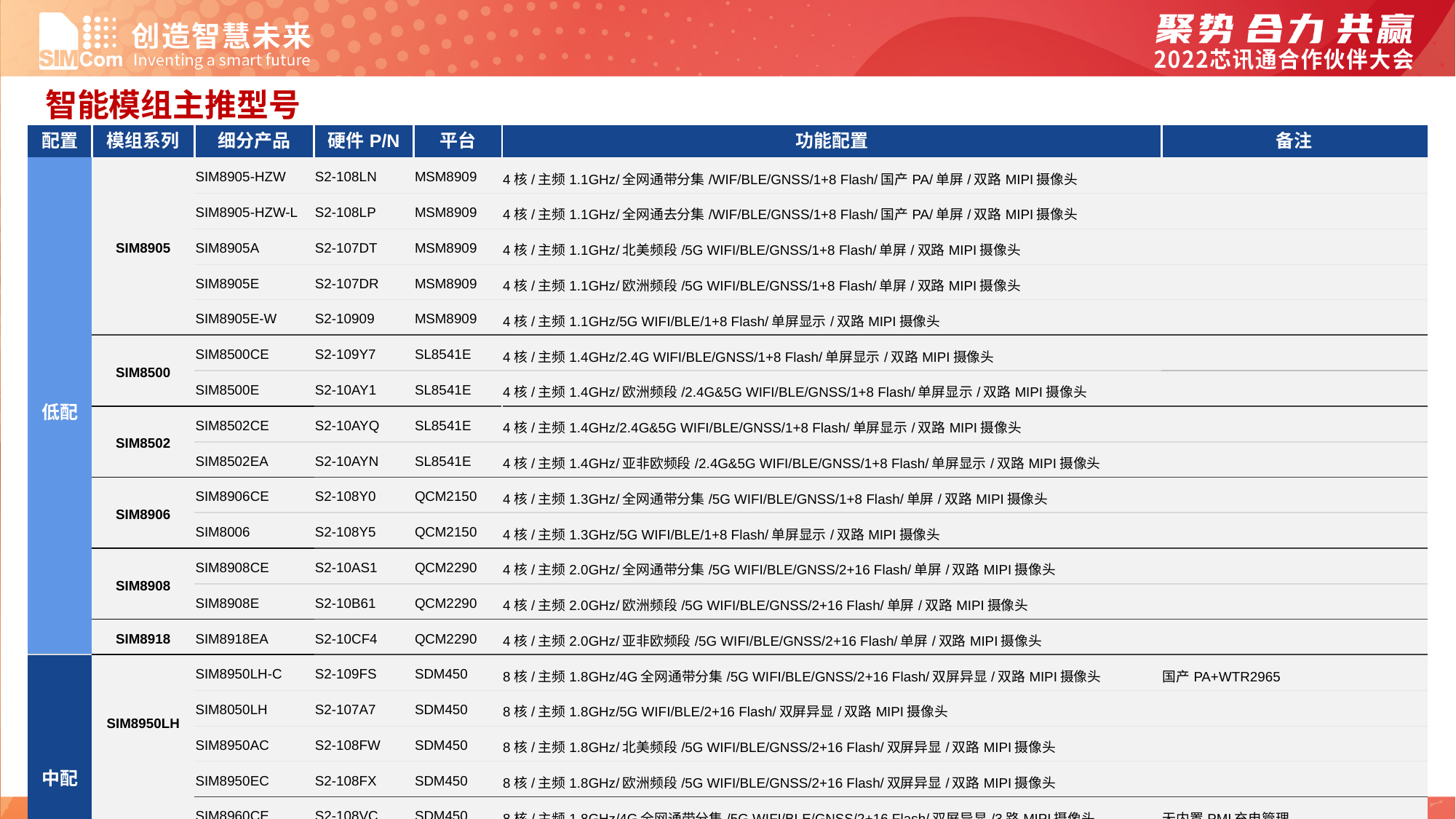

智能模组主推型号
| 配置 | 模组系列 | 细分产品 | 硬件P/N | 平台 | 功能配置 | 备注 |
| --- | --- | --- | --- | --- | --- | --- |
| 低配 | SIM8905 | SIM8905-HZW | S2-108LN | MSM8909 | 4核/主频1.1GHz/全网通带分集/WIF/BLE/GNSS/1+8 Flash/国产PA/单屏/双路MIPI摄像头 |  |
|  |  | SIM8905-HZW-L | S2-108LP | MSM8909 | 4核/主频1.1GHz/全网通去分集/WIF/BLE/GNSS/1+8 Flash/国产PA/单屏/双路MIPI摄像头 |  |
|  |  | SIM8905A | S2-107DT | MSM8909 | 4核/主频1.1GHz/北美频段/5G WIFI/BLE/GNSS/1+8 Flash/单屏/双路MIPI摄像头 |  |
|  |  | SIM8905E | S2-107DR | MSM8909 | 4核/主频1.1GHz/欧洲频段/5G WIFI/BLE/GNSS/1+8 Flash/单屏/双路MIPI摄像头 |  |
|  |  | SIM8905E-W | S2-10909 | MSM8909 | 4核/主频1.1GHz/5G WIFI/BLE/1+8 Flash/单屏显示/双路MIPI摄像头 |  |
|  | SIM8500 | SIM8500CE | S2-109Y7 | SL8541E | 4核/主频1.4GHz/2.4G WIFI/BLE/GNSS/1+8 Flash/单屏显示/双路MIPI摄像头 |  |
|  |  | SIM8500E | S2-10AY1 | SL8541E | 4核/主频1.4GHz/欧洲频段/2.4G&5G WIFI/BLE/GNSS/1+8 Flash/单屏显示/双路MIPI摄像头 |  |
|  | SIM8502 | SIM8502CE | S2-10AYQ | SL8541E | 4核/主频1.4GHz/2.4G&5G WIFI/BLE/GNSS/1+8 Flash/单屏显示/双路MIPI摄像头 |  |
|  |  | SIM8502EA | S2-10AYN | SL8541E | 4核/主频1.4GHz/亚非欧频段/2.4G&5G WIFI/BLE/GNSS/1+8 Flash/单屏显示/双路MIPI摄像头 |  |
|  | SIM8906 | SIM8906CE | S2-108Y0 | QCM2150 | 4核/主频1.3GHz/全网通带分集/5G WIFI/BLE/GNSS/1+8 Flash/单屏/双路MIPI摄像头 |  |
|  |  | SIM8006 | S2-108Y5 | QCM2150 | 4核/主频1.3GHz/5G WIFI/BLE/1+8 Flash/单屏显示/双路MIPI摄像头 |  |
|  | SIM8908 | SIM8908CE | S2-10AS1 | QCM2290 | 4核/主频2.0GHz/全网通带分集/5G WIFI/BLE/GNSS/2+16 Flash/单屏/双路MIPI摄像头 |  |
|  |  | SIM8908E | S2-10B61 | QCM2290 | 4核/主频2.0GHz/欧洲频段/5G WIFI/BLE/GNSS/2+16 Flash/单屏/双路MIPI摄像头 |  |
|  | SIM8918 | SIM8918EA | S2-10CF4 | QCM2290 | 4核/主频2.0GHz/亚非欧频段/5G WIFI/BLE/GNSS/2+16 Flash/单屏/双路MIPI摄像头 |  |
| 中配 | SIM8950LH | SIM8950LH-C | S2-109FS | SDM450 | 8核/主频1.8GHz/4G全网通带分集/5G WIFI/BLE/GNSS/2+16 Flash/双屏异显/双路MIPI摄像头 | 国产PA+WTR2965 |
|  |  | SIM8050LH | S2-107A7 | SDM450 | 8核/主频1.8GHz/5G WIFI/BLE/2+16 Flash/双屏异显/双路MIPI摄像头 |  |
|  |  | SIM8950AC | S2-108FW | SDM450 | 8核/主频1.8GHz/北美频段/5G WIFI/BLE/GNSS/2+16 Flash/双屏异显/双路MIPI摄像头 |  |
|  |  | SIM8950EC | S2-108FX | SDM450 | 8核/主频1.8GHz/欧洲频段/5G WIFI/BLE/GNSS/2+16 Flash/双屏异显/双路MIPI摄像头 |  |
|  | SIM8960 | SIM8960CE | S2-108VC | SDM450 | 8核/主频1.8GHz/4G全网通带分集/5G WIFI/BLE/GNSS/2+16 Flash/双屏异显/3路MIPI摄像头 | 无内置PMI充电管理 |
|  |  | SIM8960E | S2-108VD | SDM450 | 8核/主频1.8GHz/欧洲频段/5G WIFI/BLE/GNSS/2+16 Flash/双屏异显/3路MIPI摄像头 | 无内置PMI充电管理 |
|  |  | SIM8060 | S2-108VE | SDM450 | 8核/主频1.8GHz/5G WIFI/BLE/2+16 Flash/双屏异显/3路MIPI摄像头 | 无内置PMI充电管理 |